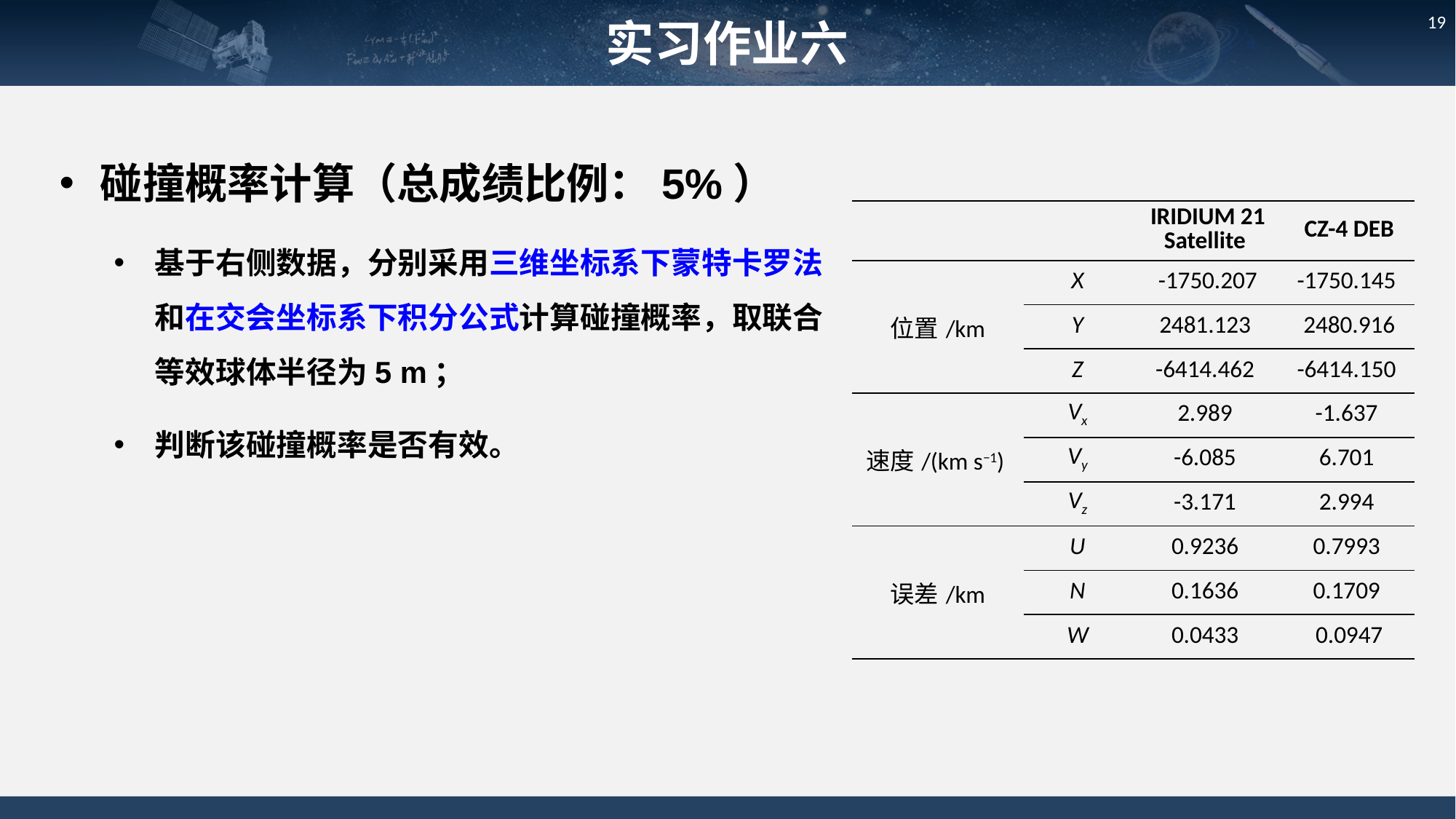

实习作业六
19
碰撞概率计算（总成绩比例：5%）
基于右侧数据，分别采用三维坐标系下蒙特卡罗法和在交会坐标系下积分公式计算碰撞概率，取联合等效球体半径为5 m；
判断该碰撞概率是否有效。
|  |  | IRIDIUM 21 Satellite | CZ-4 DEB |
| --- | --- | --- | --- |
| 位置/km | X | -1750.207 | -1750.145 |
|  | Y | 2481.123 | 2480.916 |
|  | Z | -6414.462 | -6414.150 |
| 速度/(km s−1) | Vx | 2.989 | -1.637 |
|  | Vy | -6.085 | 6.701 |
|  | Vz | -3.171 | 2.994 |
| 误差/km | U | 0.9236 | 0.7993 |
|  | N | 0.1636 | 0.1709 |
|  | W | 0.0433 | 0.0947 |